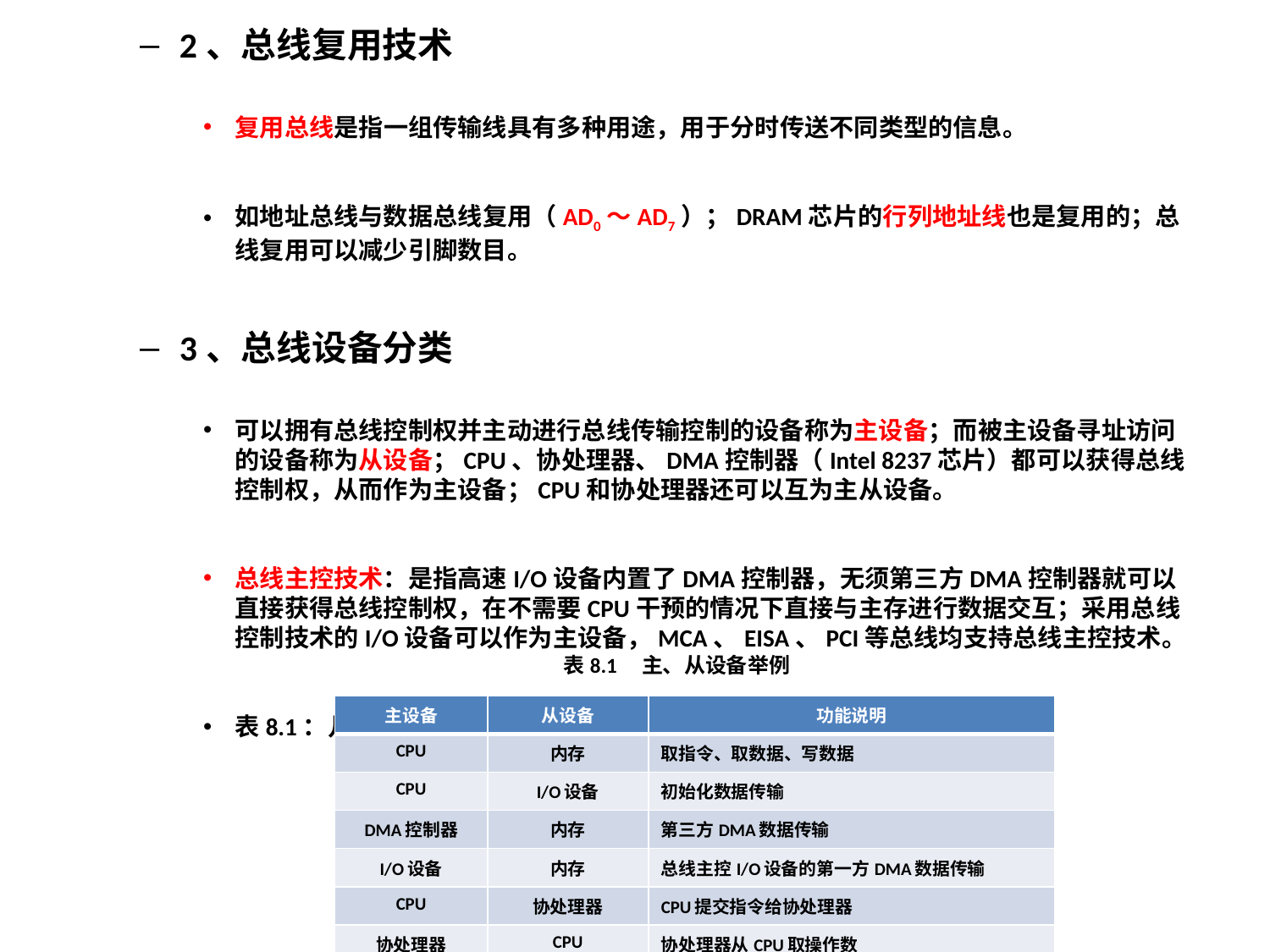

2、总线复用技术

复用总线是指一组传输线具有多种用途，用于分时传送不同类型的信息。

如地址总线与数据总线复用（AD0～AD7）；DRAM芯片的行列地址线也是复用的；总线复用可以减少引脚数目。

3、总线设备分类

可以拥有总线控制权并主动进行总线传输控制的设备称为主设备；而被主设备寻址访问的设备称为从设备；CPU、协处理器、DMA控制器（Intel 8237芯片）都可以获得总线控制权，从而作为主设备；CPU和协处理器还可以互为主从设备。

总线主控技术：是指高速I/O设备内置了DMA控制器，无须第三方DMA控制器就可以直接获得总线控制权，在不需要CPU干预的情况下直接与主存进行数据交互；采用总线控制技术的I/O设备可以作为主设备，MCA、EISA、PCI等总线均支持总线主控技术。

表8.1：几种常见的主、从设备组合，可以看出内存只能是从设备。
表8.1    主、从设备举例
| 主设备 | 从设备 | 功能说明 |
| --- | --- | --- |
| CPU | 内存 | 取指令、取数据、写数据 |
| CPU | I/O设备 | 初始化数据传输 |
| DMA控制器 | 内存 | 第三方DMA数据传输 |
| I/O设备 | 内存 | 总线主控I/O设备的第一方DMA数据传输 |
| CPU | 协处理器 | CPU提交指令给协处理器 |
| 协处理器 | CPU | 协处理器从CPU取操作数 |